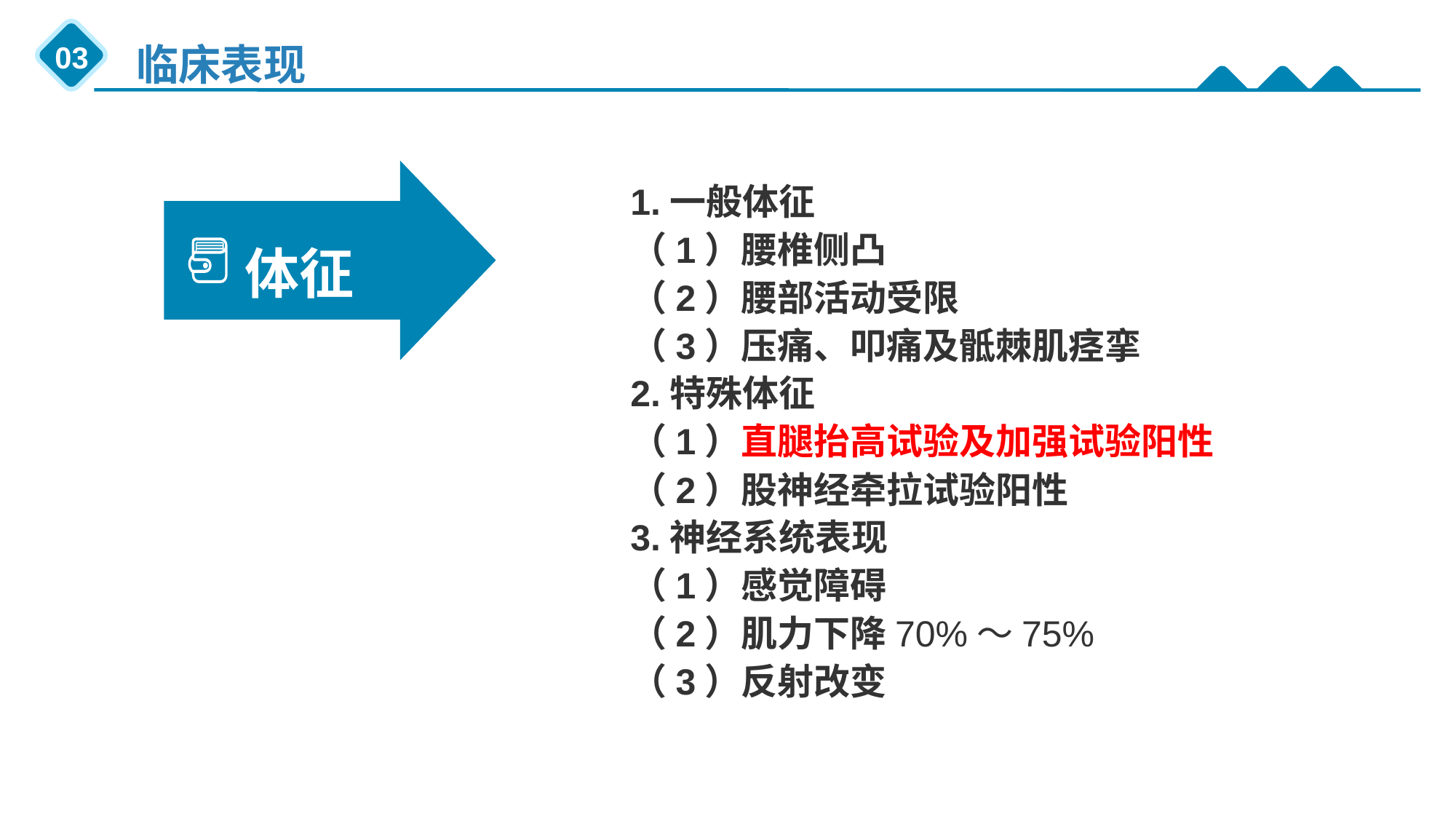

体征

1.一般体征
（1）腰椎侧凸
（2）腰部活动受限
（3）压痛、叩痛及骶棘肌痉挛
2.特殊体征
（1）直腿抬高试验及加强试验阳性
（2）股神经牵拉试验阳性
3.神经系统表现
（1）感觉障碍
（2）肌力下降70%～75%
（3）反射改变